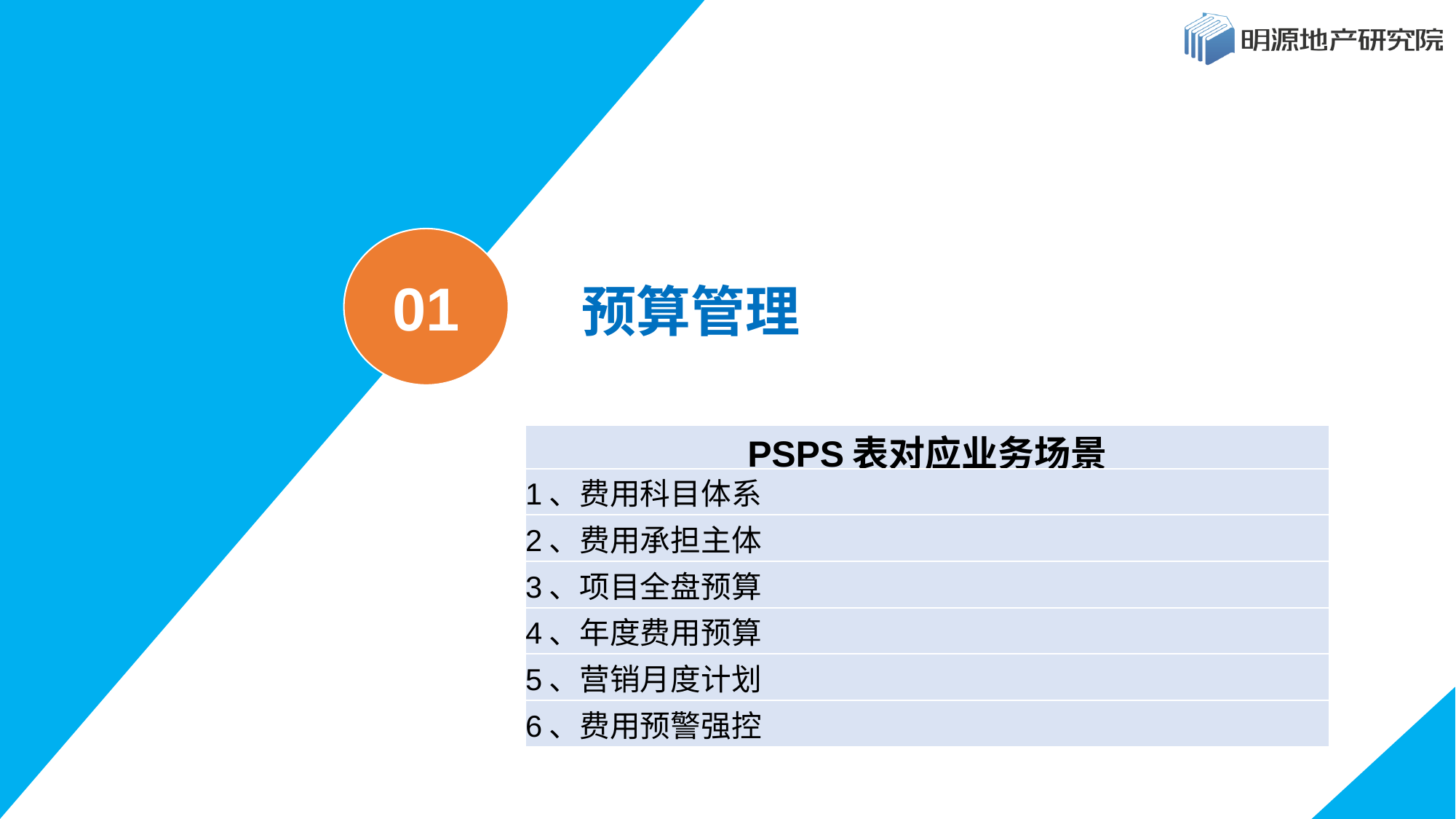

预算管理
01
| PSPS表对应业务场景 |
| --- |
| 1、费用科目体系 |
| 2、费用承担主体 |
| 3、项目全盘预算 |
| 4、年度费用预算 |
| 5、营销月度计划 |
| 6、费用预警强控 |